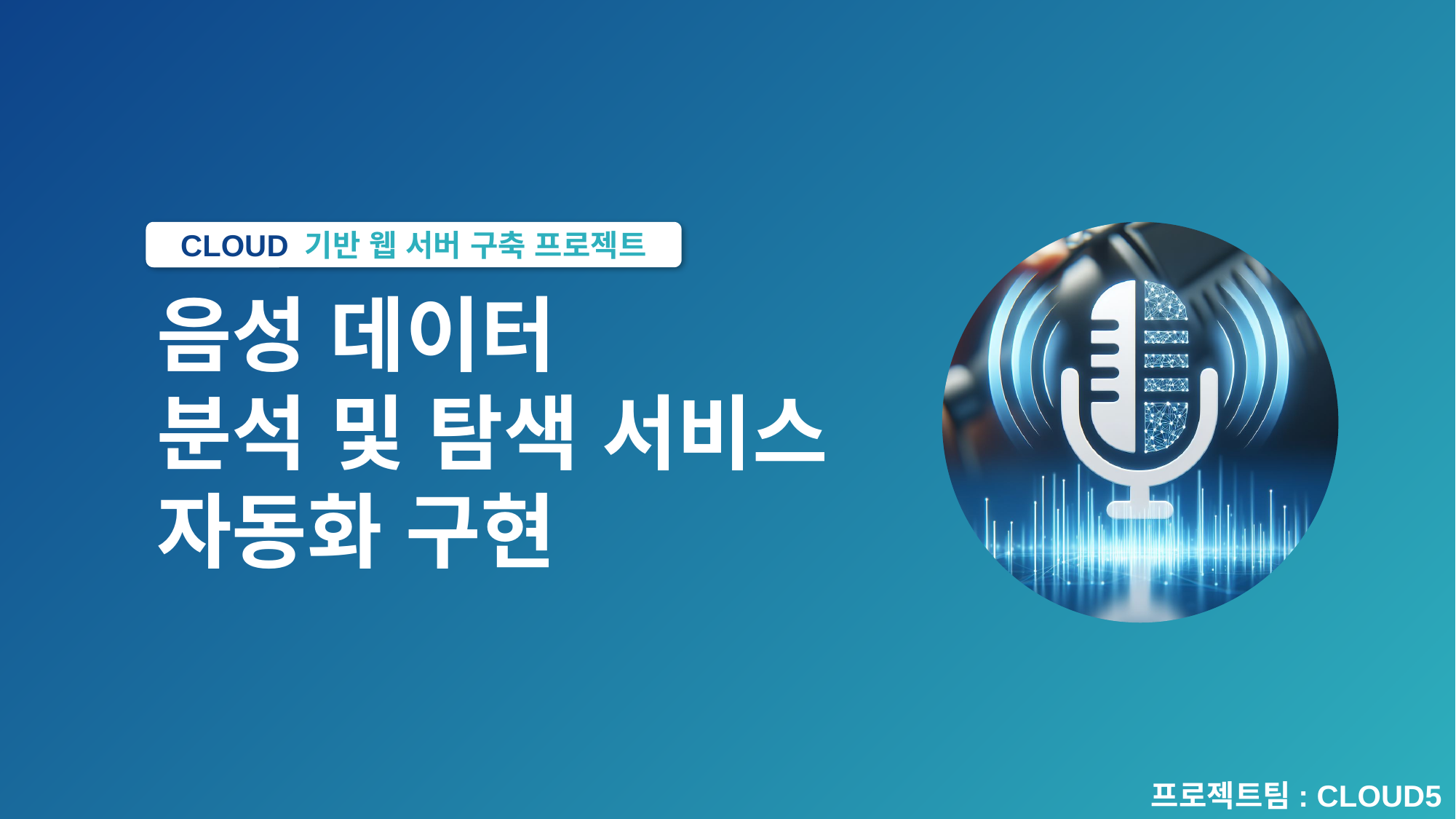

#

CLOUD 기반 웹 서버 구축 프로젝트

음성 데이터
분석 및 탐색 서비스
자동화 구현
프로젝트팀: CLOUD5